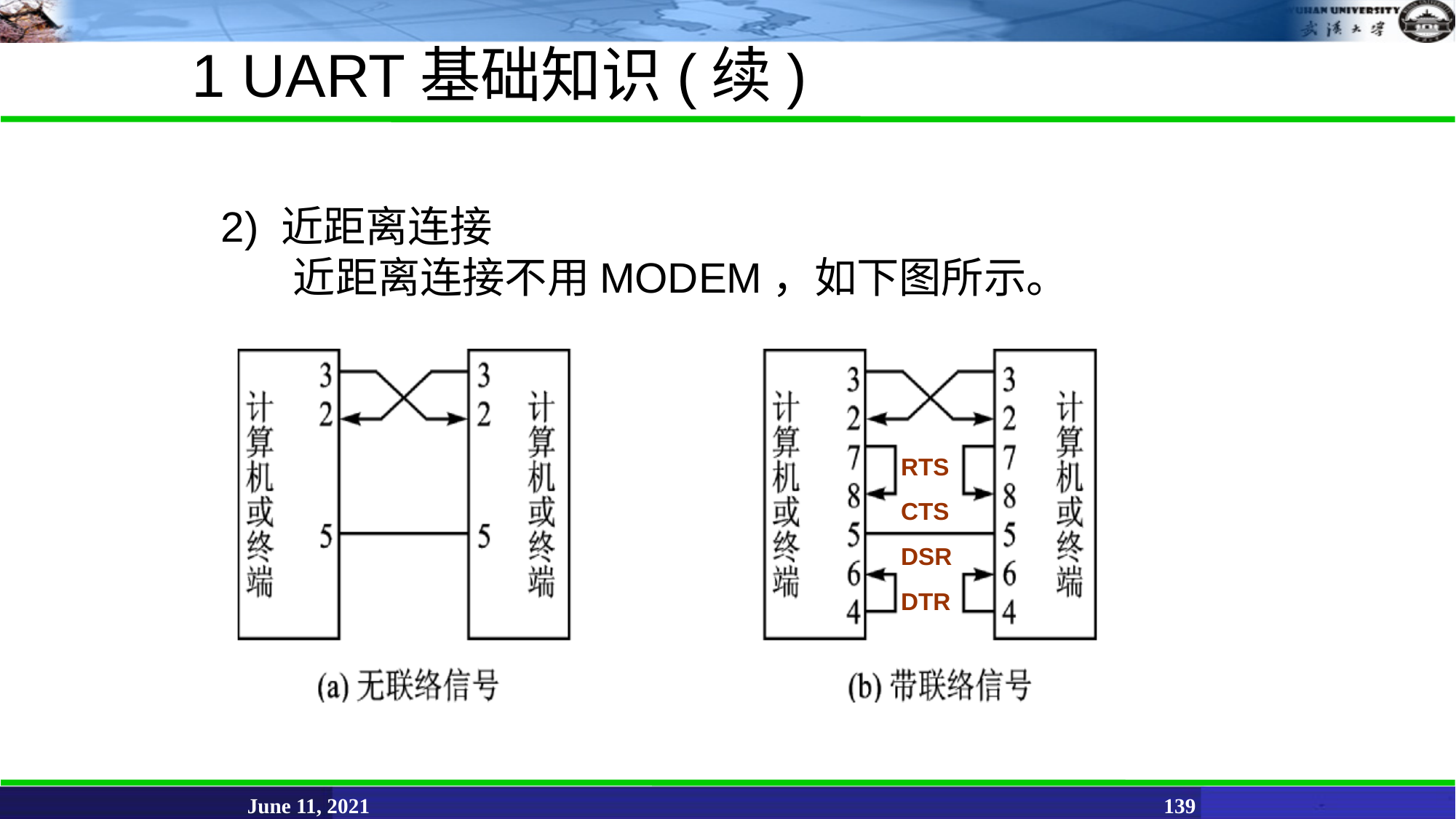

1 UART基础知识(续)
# 2) 近距离连接
近距离连接不用MODEM，如下图所示。

RTS CTS DSR DTR
June 11, 2021

139